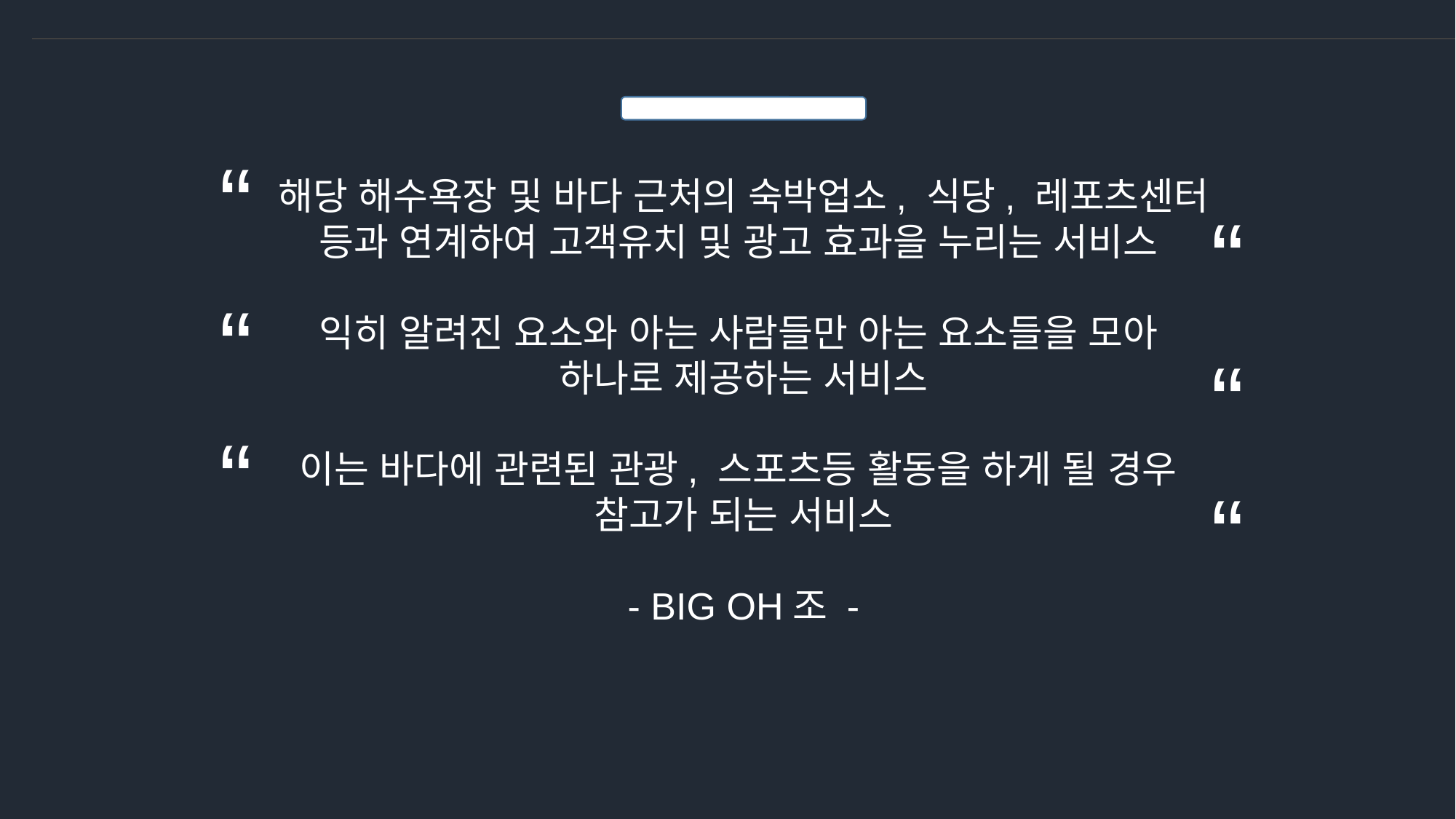

“
해당 해수욕장 및 바다 근처의 숙박업소, 식당, 레포츠센터
등과 연계하여 고객유치 및 광고 효과을 누리는 서비스

익히 알려진 요소와 아는 사람들만 아는 요소들을 모아
하나로 제공하는 서비스

이는 바다에 관련된 관광, 스포츠등 활동을 하게 될 경우
참고가 되는 서비스

- BIG OH조 -
“
“
“
“
“